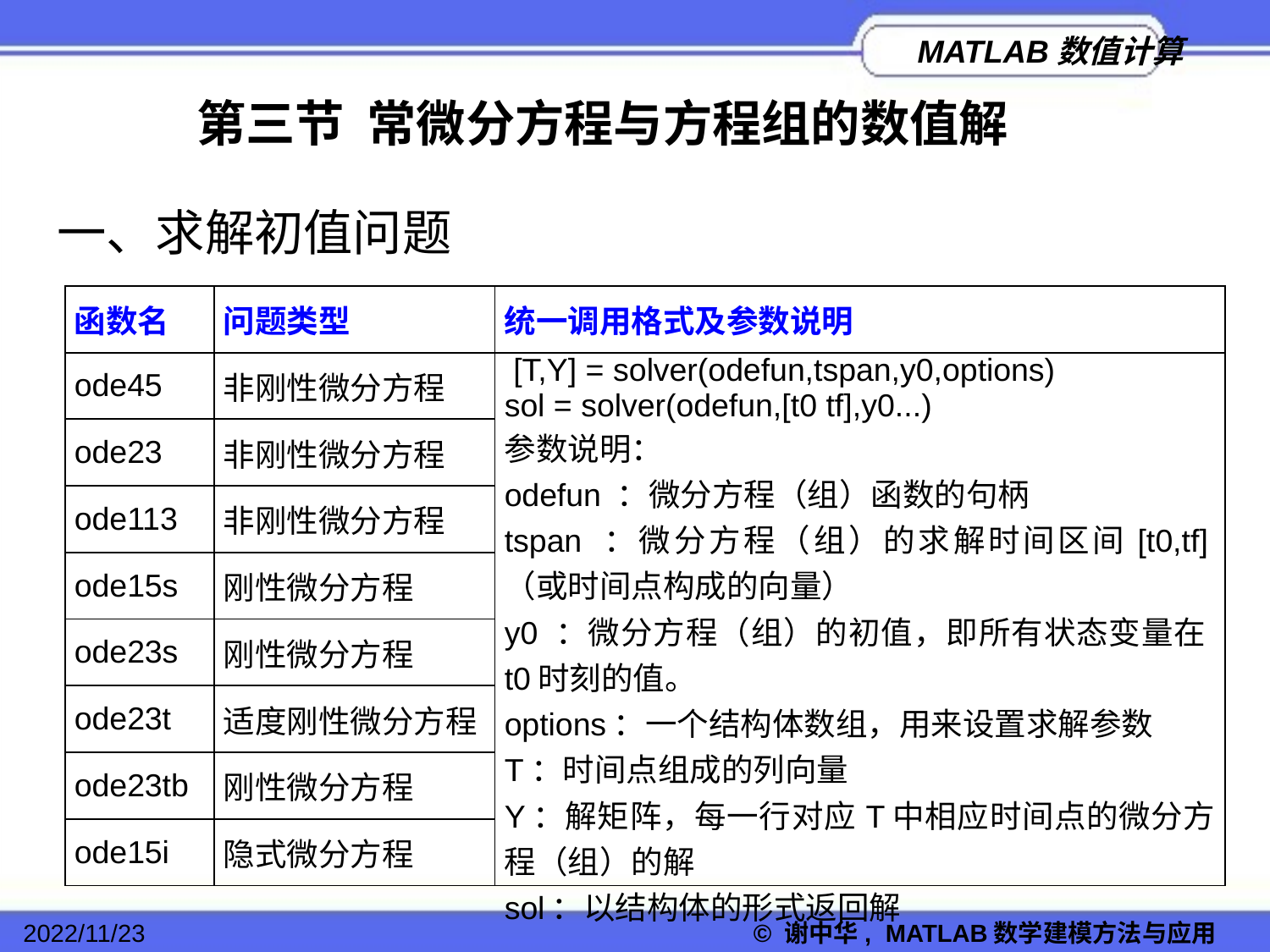

第三节  常微分方程与方程组的数值解
一、求解初值问题
| 函数名 | 问题类型 | 统一调用格式及参数说明 |
| --- | --- | --- |
| ode45 | 非刚性微分方程 | [T,Y] = solver(odefun,tspan,y0,options) sol = solver(odefun,[t0 tf],y0...) 参数说明： odefun ：微分方程（组）函数的句柄 tspan ：微分方程（组）的求解时间区间[t0,tf]（或时间点构成的向量） y0 ：微分方程（组）的初值，即所有状态变量在t0时刻的值。 options：一个结构体数组，用来设置求解参数 T：时间点组成的列向量 Y：解矩阵，每一行对应T中相应时间点的微分方程（组）的解 sol：以结构体的形式返回解 |
| ode23 | 非刚性微分方程 |  |
| ode113 | 非刚性微分方程 |  |
| ode15s | 刚性微分方程 |  |
| ode23s | 刚性微分方程 |  |
| ode23t | 适度刚性微分方程 |  |
| ode23tb | 刚性微分方程 |  |
| ode15i | 隐式微分方程 |  |
2022/11/23
© 谢中华,  MATLAB数学建模方法与应用